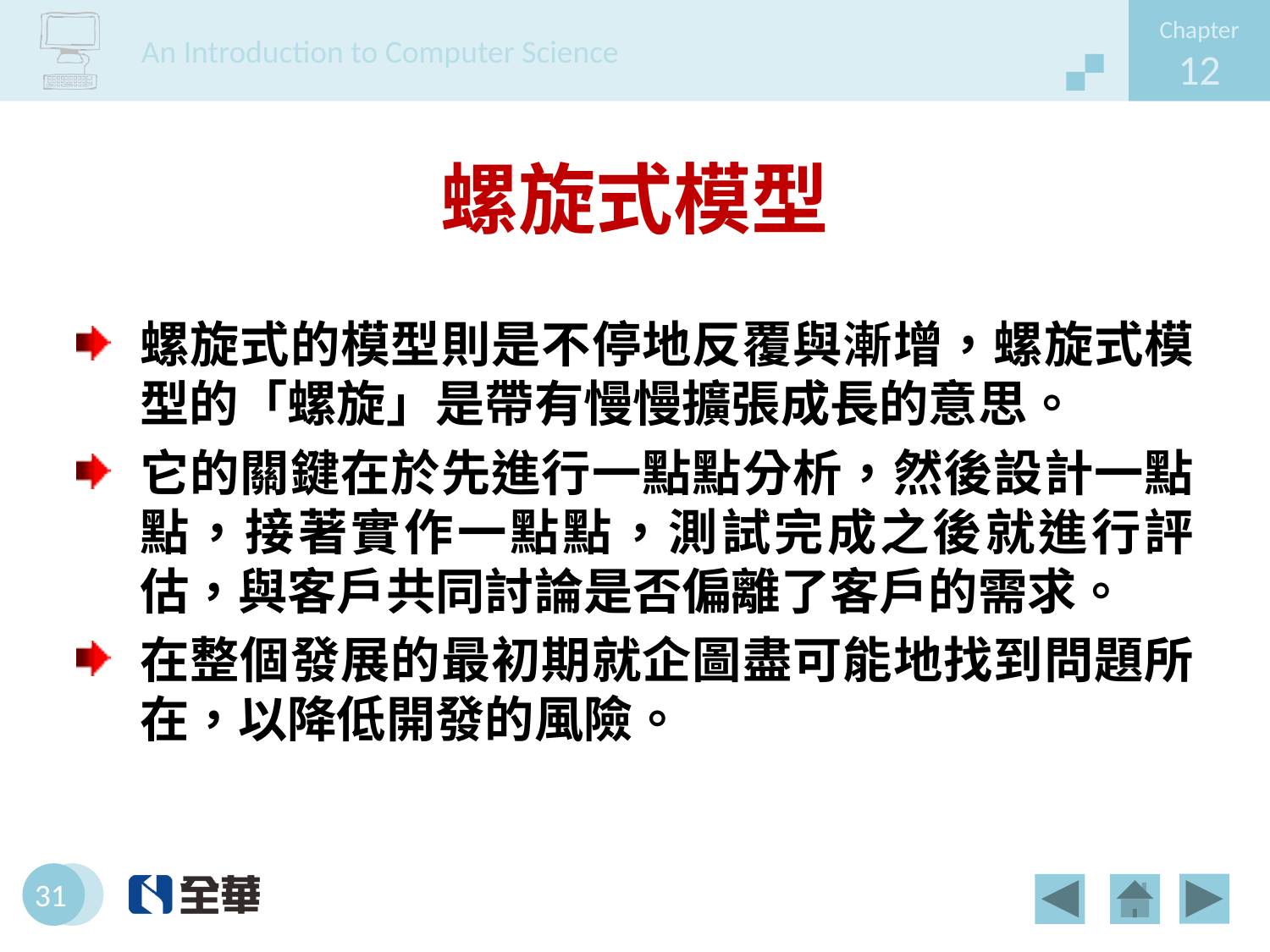

# 螺旋式模型
螺旋式的模型則是不停地反覆與漸增，螺旋式模型的「螺旋」是帶有慢慢擴張成長的意思。
它的關鍵在於先進行一點點分析，然後設計一點點，接著實作一點點，測試完成之後就進行評估，與客戶共同討論是否偏離了客戶的需求。
在整個發展的最初期就企圖盡可能地找到問題所在，以降低開發的風險。